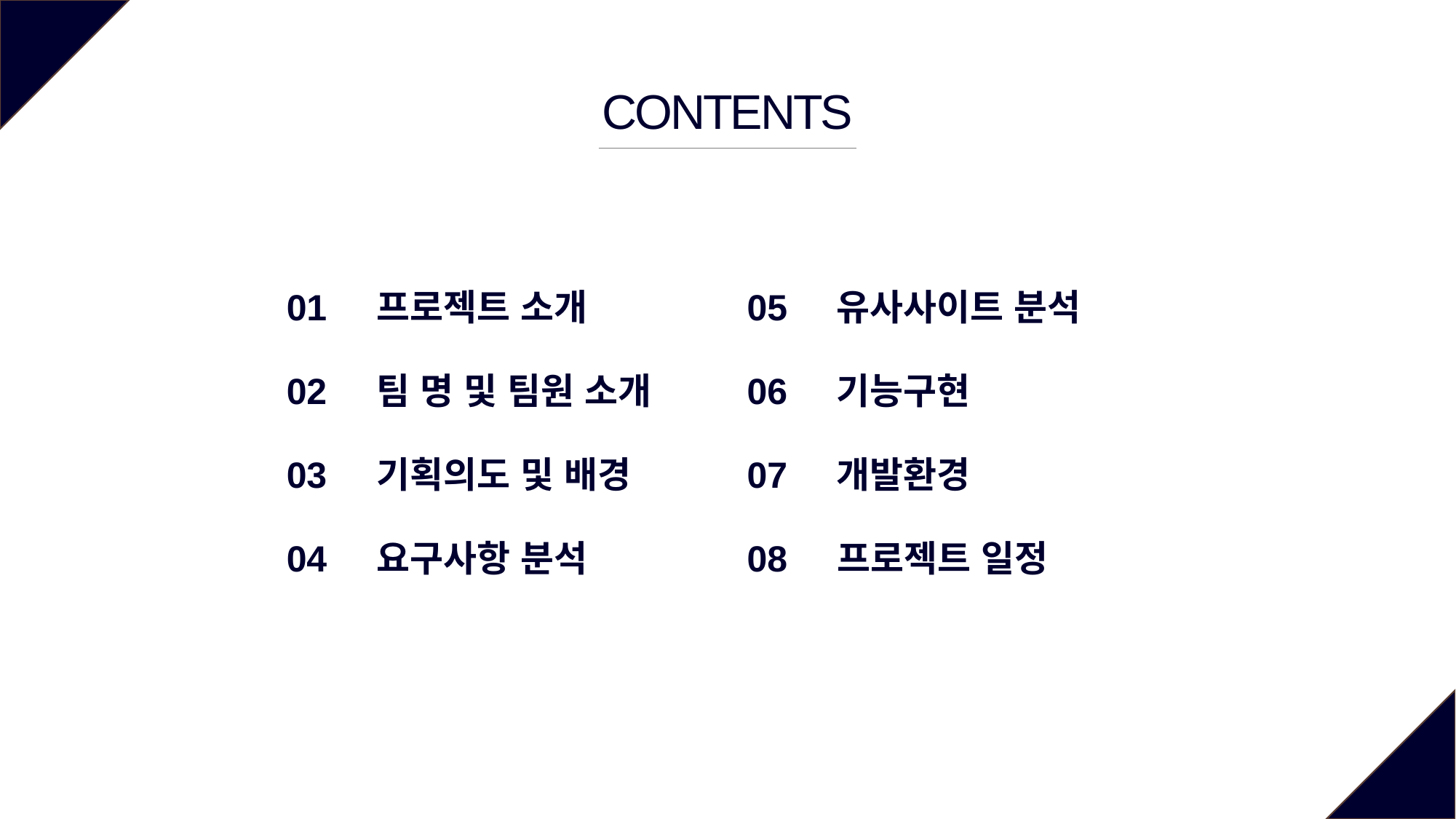

CONTENTS
01    프로젝트 소개
05    유사사이트 분석
02    팀 명 및 팀원 소개
06    기능구현
03    기획의도 및 배경
07    개발환경
04    요구사항 분석
08    프로젝트 일정